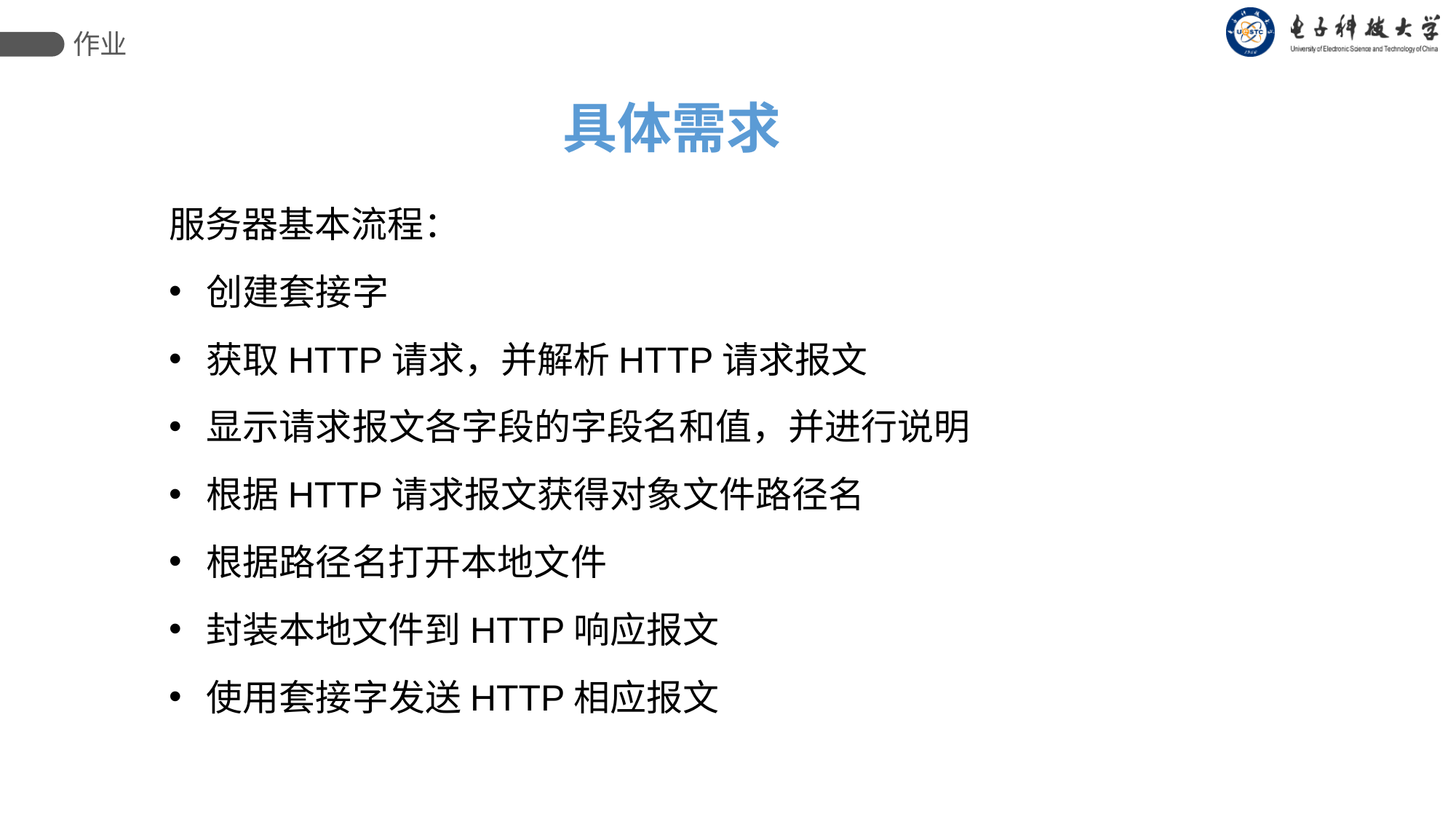

作业
# 具体需求
服务器基本流程：
  创建套接字
  获取HTTP请求，并解析HTTP请求报文
  显示请求报文各字段的字段名和值，并进行说明
  根据HTTP请求报文获得对象文件路径名
  根据路径名打开本地文件
  封装本地文件到HTTP响应报文
  使用套接字发送HTTP相应报文